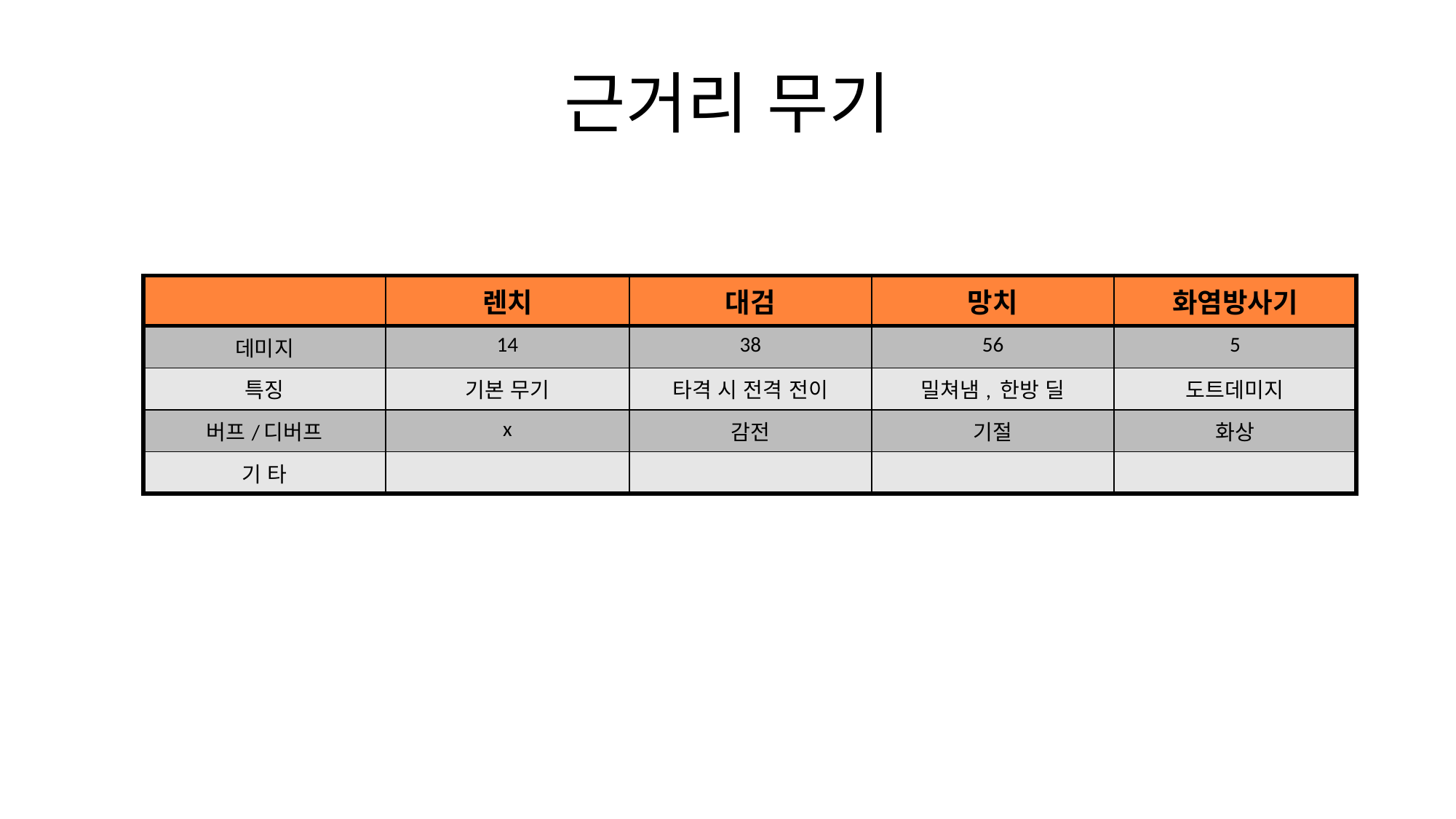

# 근거리 무기
|  | 렌치 | 대검 | 망치 | 화염방사기 |
| --- | --- | --- | --- | --- |
| 데미지 | 14 | 38 | 56 | 5 |
| 특징 | 기본 무기 | 타격 시 전격 전이 | 밀쳐냄, 한방 딜 | 도트데미지 |
| 버프/디버프 | x | 감전 | 기절 | 화상 |
| 기 타 |  |  |  |  |